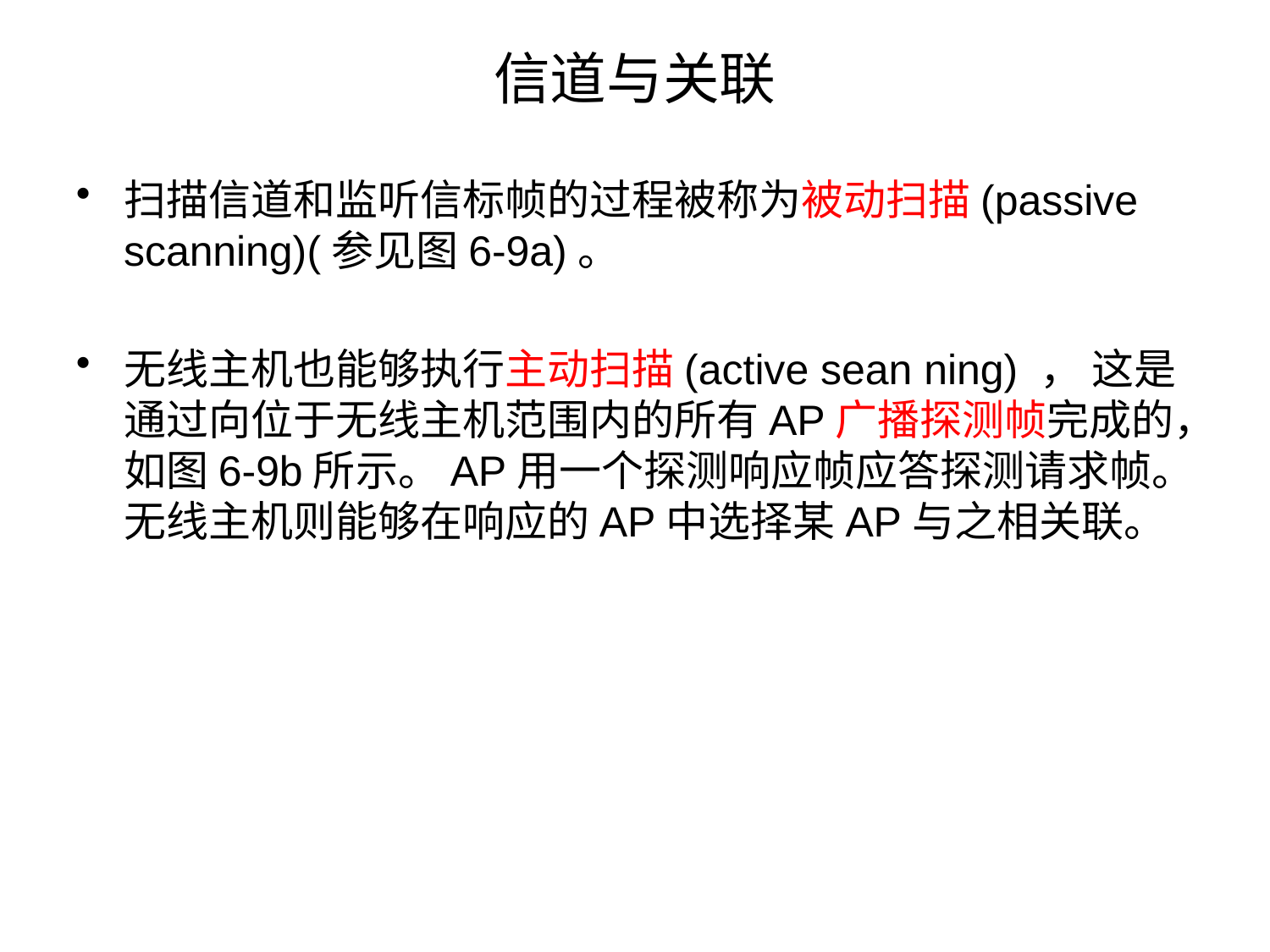

# 信道与关联
扫描信道和监听信标帧的过程被称为被动扫描(passive scanning)(参见图6-9a)。

无线主机也能够执行主动扫描(active sean ning) ， 这是通过向位于无线主机范围内的所有AP广播探测帧完成的，如图6-9b所示。AP用一个探测响应帧应答探测请求帧。无线主机则能够在响应的AP中选择某AP与之相关联。